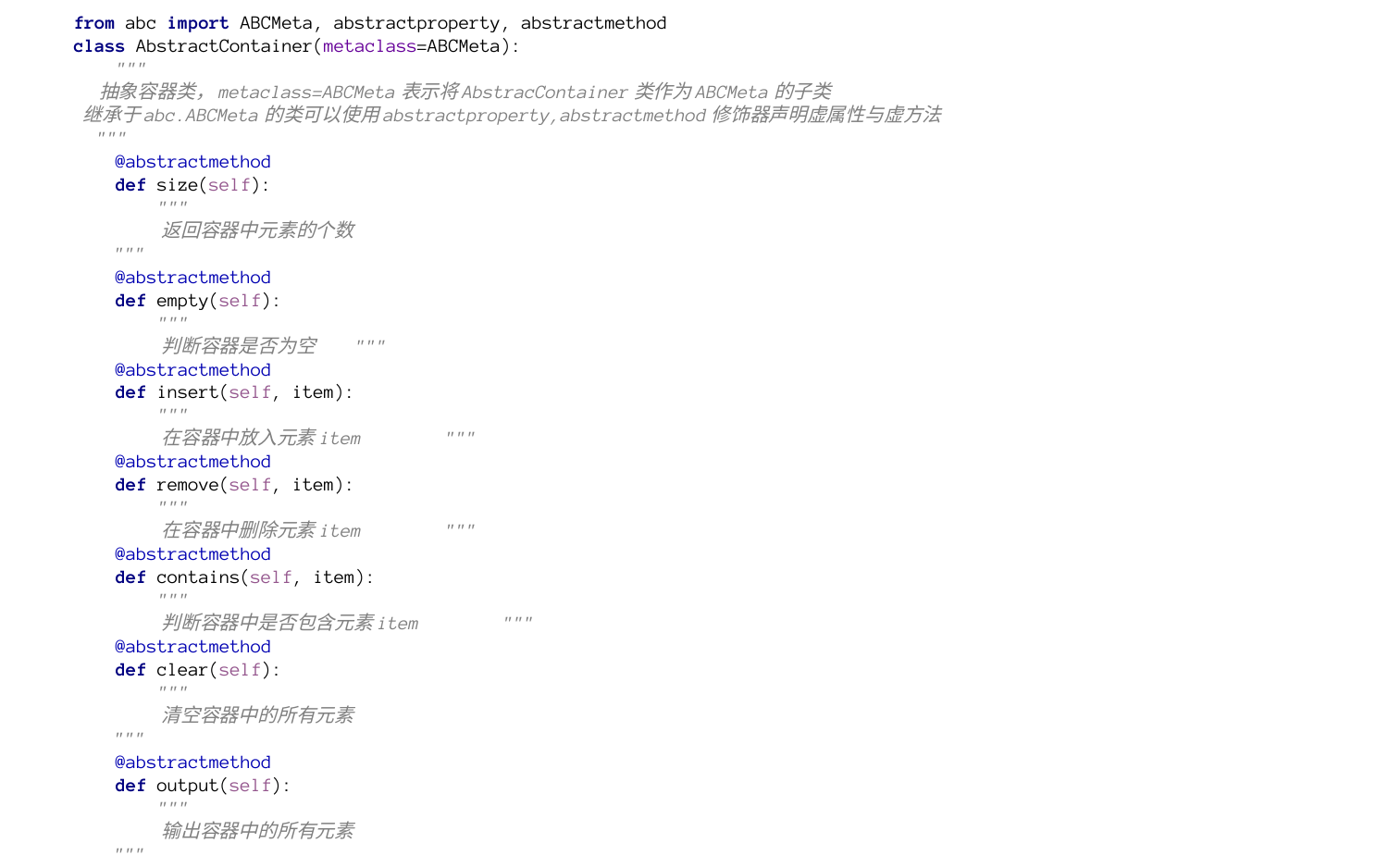

from abc import ABCMeta, abstractproperty, abstractmethod
class AbstractContainer(metaclass=ABCMeta):
    """
  抽象容器类，metaclass=ABCMeta表示将AbstracContainer类作为ABCMeta的子类
  继承于abc.ABCMeta的类可以使用abstractproperty,abstractmethod修饰器声明虚属性与虚方法
    """
    @abstractmethod
    def size(self):
        """
        返回容器中元素的个数
        """
    @abstractmethod
    def empty(self):
        """
        判断容器是否为空        """
    @abstractmethod
    def insert(self, item):
        """
        在容器中放入元素item        """
    @abstractmethod
    def remove(self, item):
        """
        在容器中删除元素item        """
    @abstractmethod
    def contains(self, item):
        """
        判断容器中是否包含元素item        """
    @abstractmethod
    def clear(self):
        """
        清空容器中的所有元素
        """
    @abstractmethod
    def output(self):
        """
        输出容器中的所有元素
        """